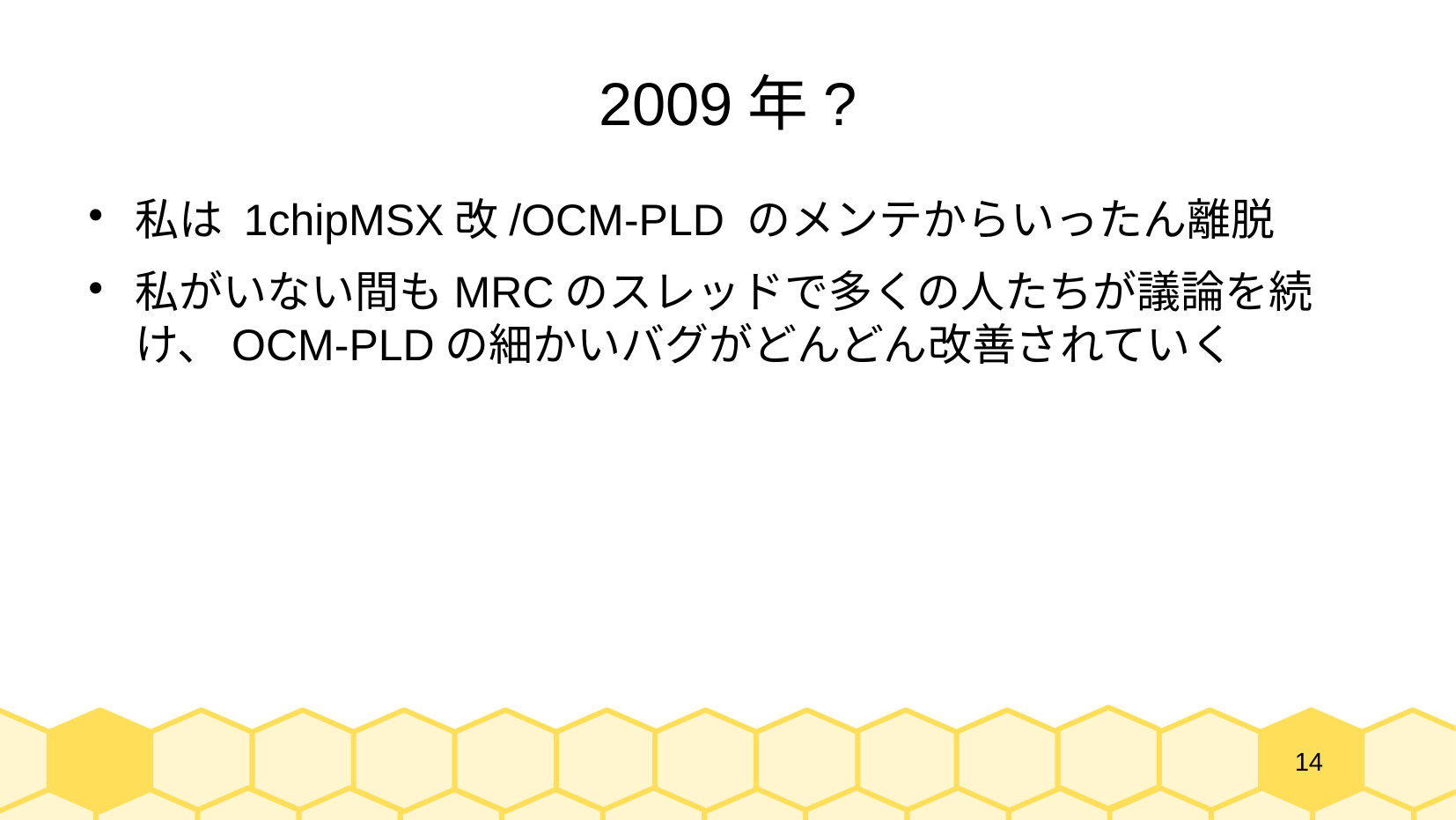

# 2009年?
私は 1chipMSX改/OCM-PLD のメンテからいったん離脱
私がいない間もMRCのスレッドで多くの人たちが議論を続け、OCM-PLDの細かいバグがどんどん改善されていく
14